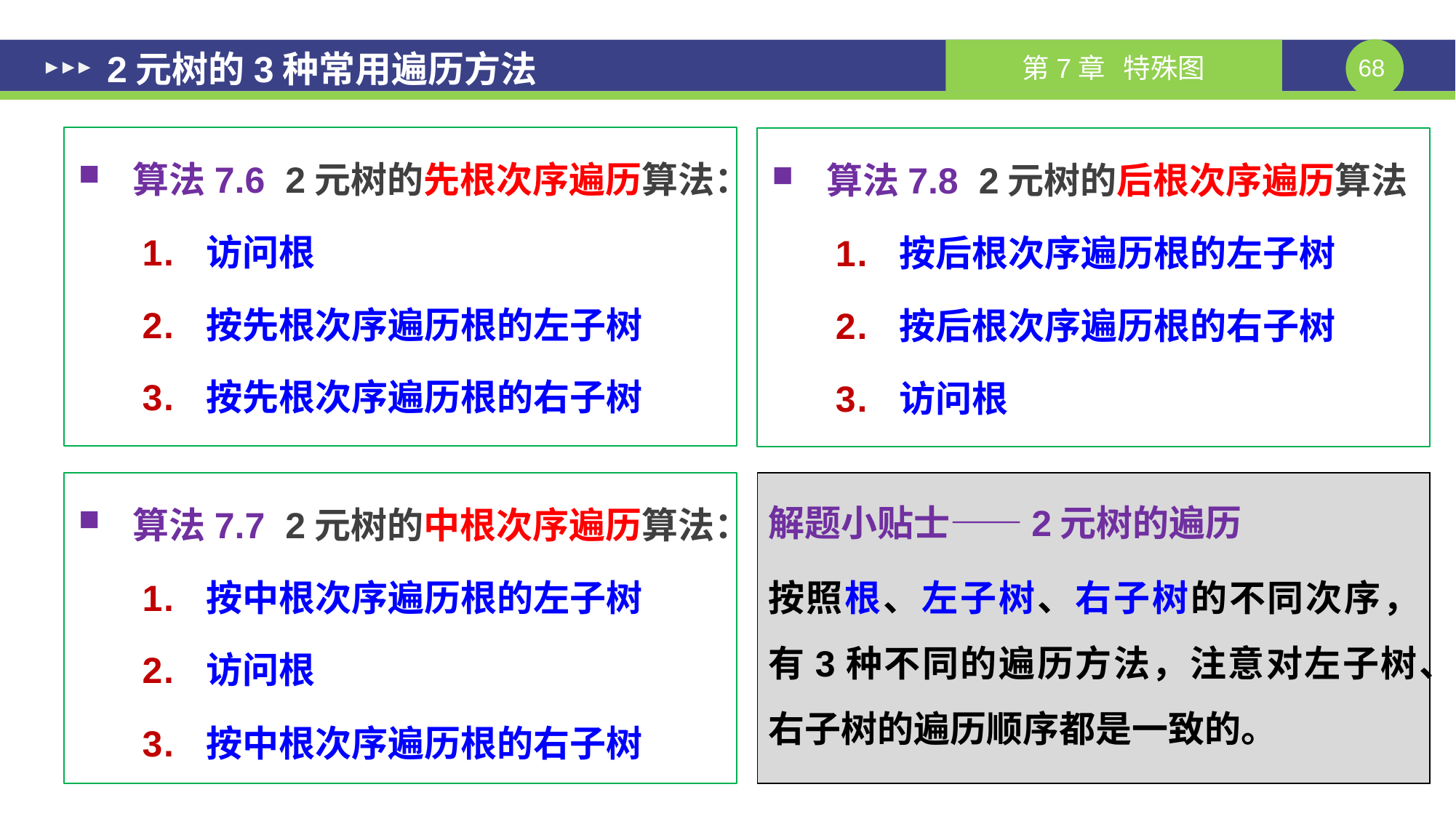

# 2元树的3种常用遍历方法
算法7.6  2元树的先根次序遍历算法：
访问根
按先根次序遍历根的左子树
按先根次序遍历根的右子树
算法7.8  2元树的后根次序遍历算法
按后根次序遍历根的左子树
按后根次序遍历根的右子树
访问根
算法7.7  2元树的中根次序遍历算法：
按中根次序遍历根的左子树
访问根
按中根次序遍历根的右子树
解题小贴士——2元树的遍历
按照根、左子树、右子树的不同次序，有3种不同的遍历方法，注意对左子树、右子树的遍历顺序都是一致的。